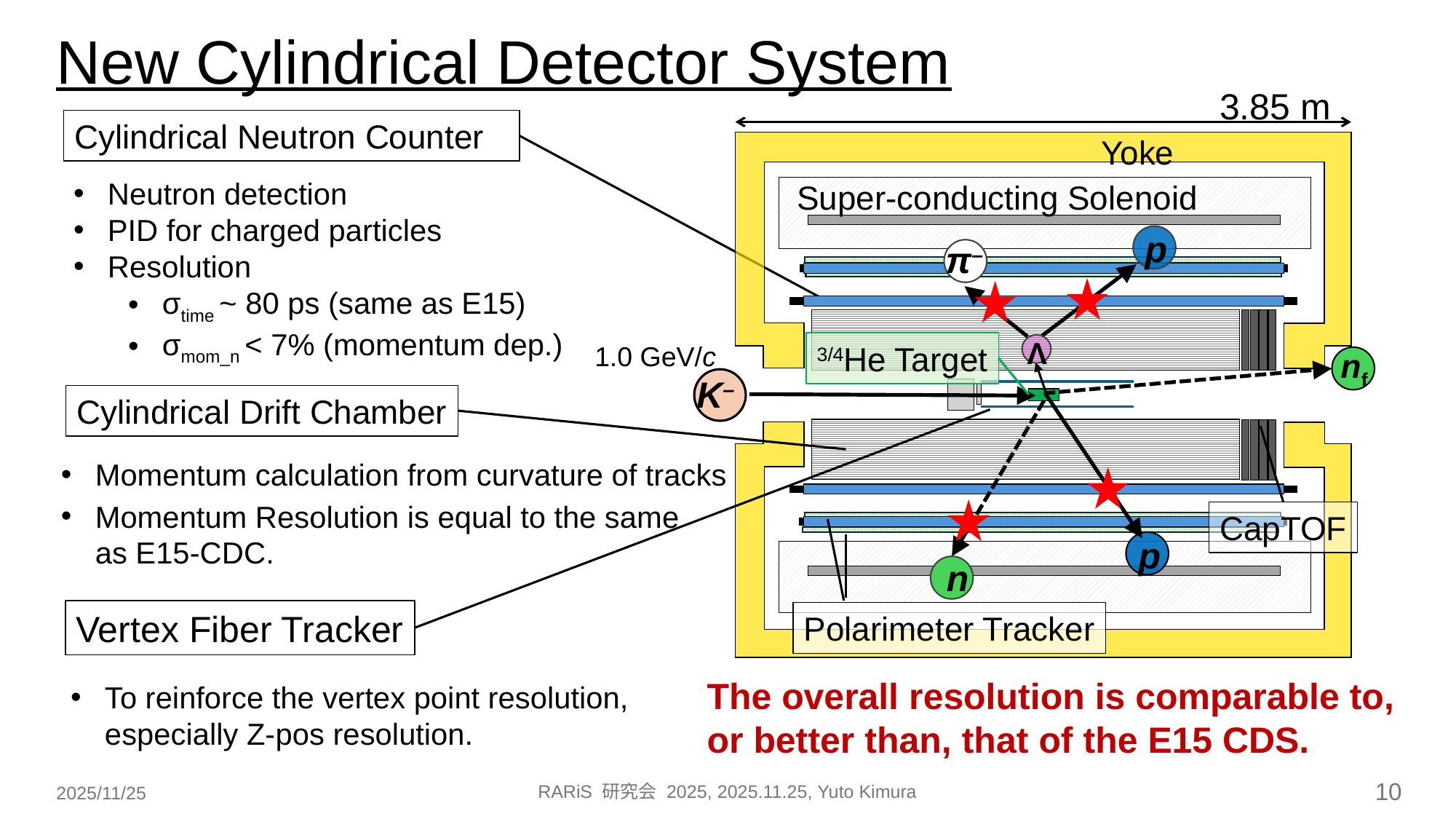

# New Cylindrical Detector System
3.85 m
Cylindrical Neutron Counter
Yoke

Super-conducting Solenoid

p

π–

Λ
3/4He Target

nf

CapTOF

p

n

Polarimeter Tracker
Neutron detection
PID for charged particles
Resolution
σtime ~ 80 ps (same as E15)
σmom_n < 7% (momentum dep.)
1.0 GeV/c
K–

Cylindrical Drift Chamber
Momentum calculation from curvature of tracks
Momentum Resolution is equal to the same
as E15-CDC.
Vertex Fiber Tracker
The overall resolution is comparable to,
or better than, that of the E15 CDS.
To reinforce the vertex point resolution,
especially Z-pos resolution.
RARiS 研究会 2025, 2025.11.25, Yuto Kimura
10
2025/11/25